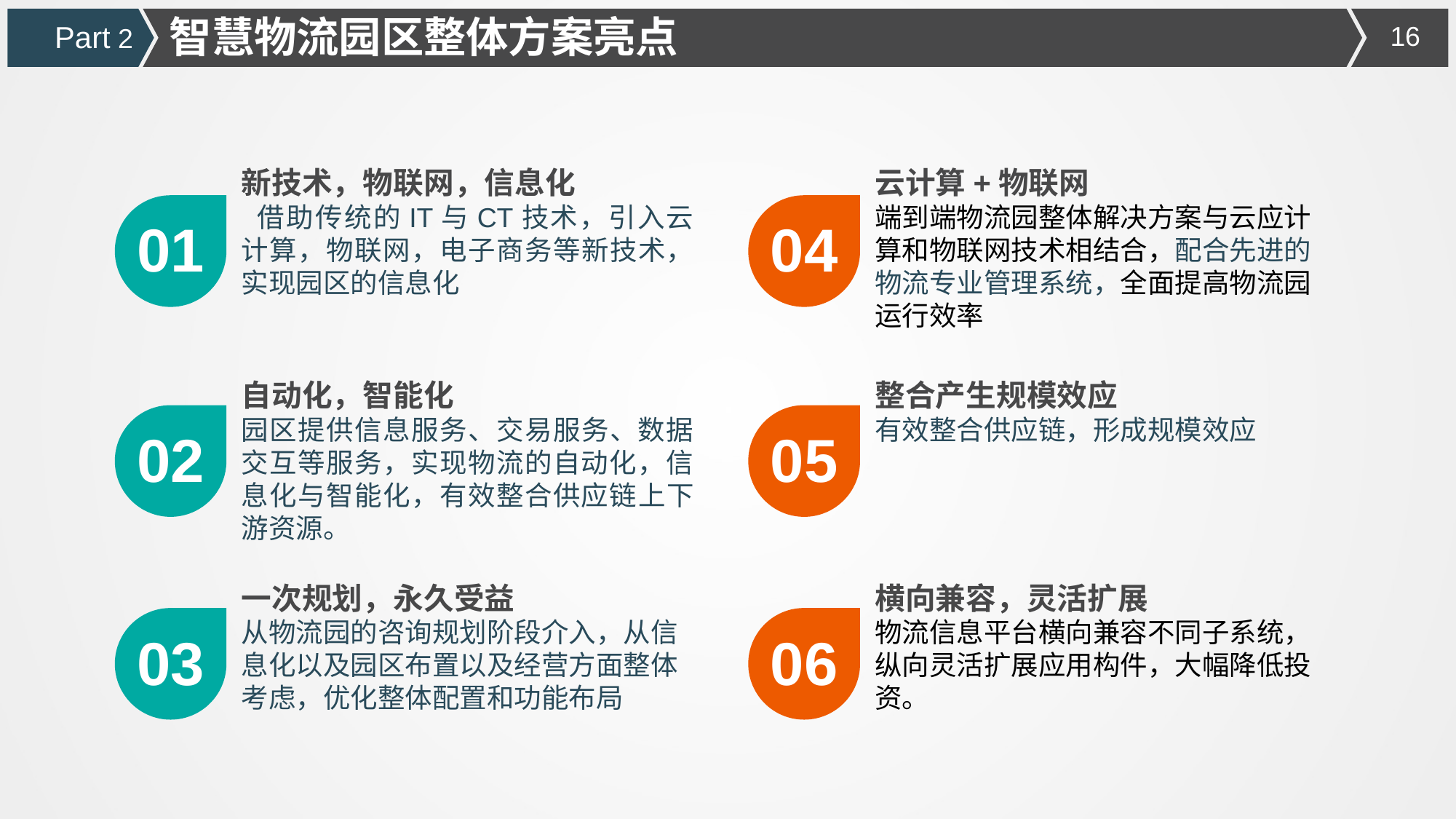

智慧物流园区整体方案亮点
Part 2
新技术，物联网，信息化
云计算+物联网
 借助传统的IT与CT技术，引入云计算，物联网，电子商务等新技术，实现园区的信息化
端到端物流园整体解决方案与云应计算和物联网技术相结合，配合先进的物流专业管理系统，全面提高物流园运行效率

01
04
自动化，智能化
整合产生规模效应

园区提供信息服务、交易服务、数据交互等服务，实现物流的自动化，信息化与智能化，有效整合供应链上下游资源。

有效整合供应链，形成规模效应
02
05
一次规划，永久受益
横向兼容，灵活扩展

从物流园的咨询规划阶段介入，从信息化以及园区布置以及经营方面整体考虑，优化整体配置和功能布局
物流信息平台横向兼容不同子系统，纵向灵活扩展应用构件，大幅降低投资。
03
06